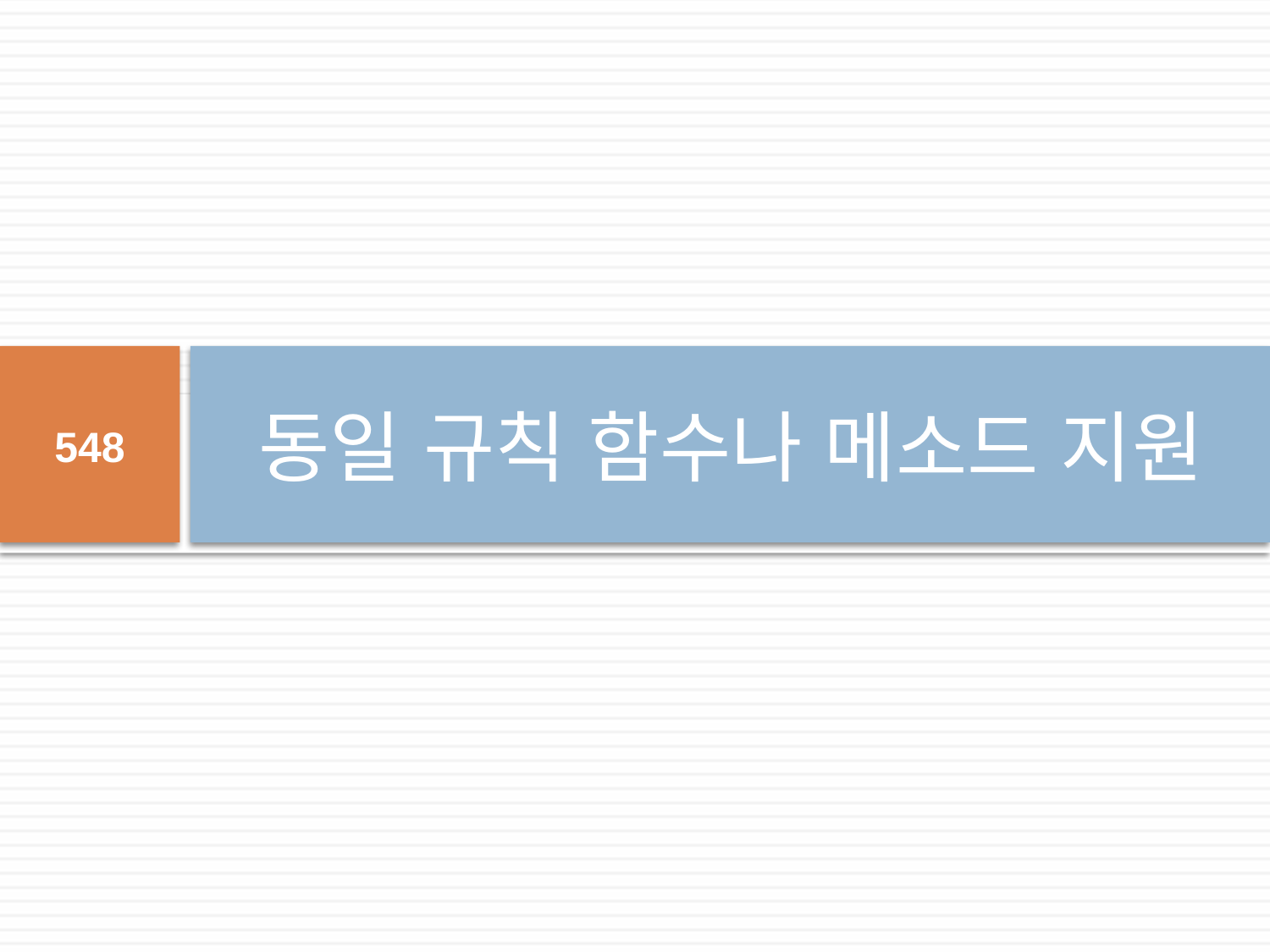

# 동일 규칙 함수나 메소드 지원
548